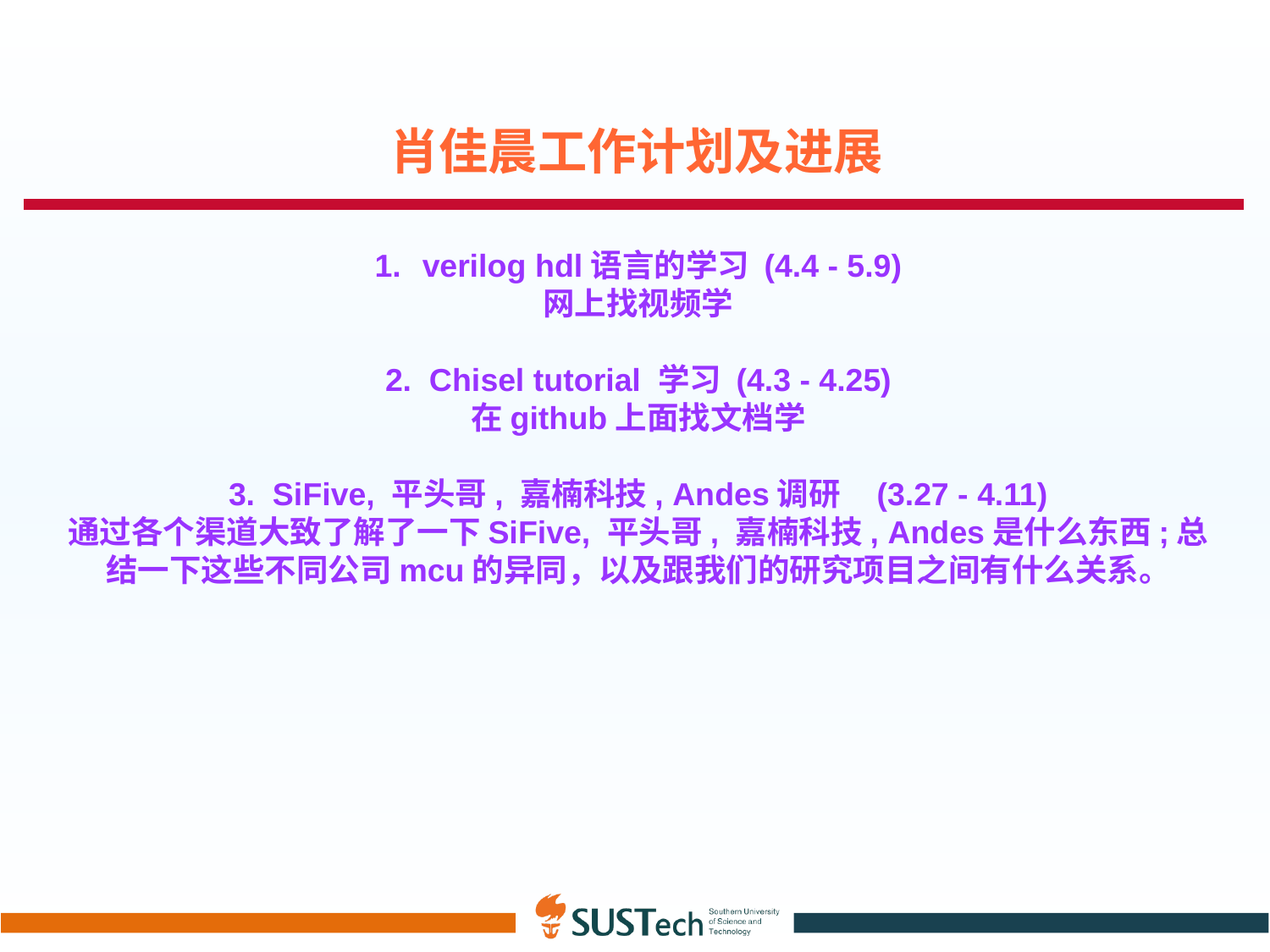

肖佳晨工作计划及进展
verilog hdl语言的学习 (4.4 - 5.9)
网上找视频学

2.  Chisel tutorial 学习 (4.3 - 4.25)
在github上面找文档学

3.  SiFive, 平头哥, 嘉楠科技, Andes调研    (3.27 - 4.11)
通过各个渠道大致了解了一下SiFive, 平头哥, 嘉楠科技, Andes是什么东西;总结一下这些不同公司mcu的异同，以及跟我们的研究项目之间有什么关系。
1